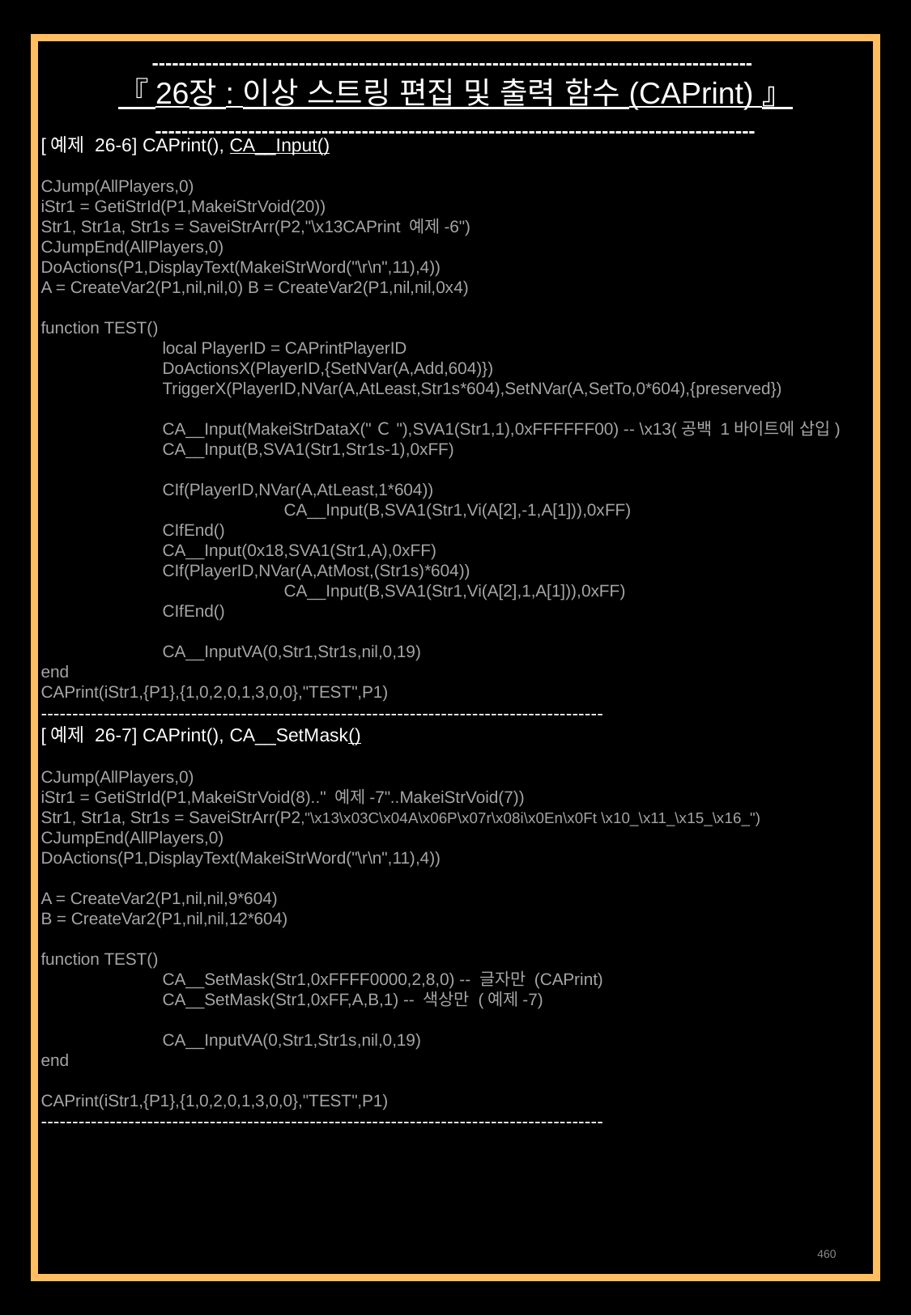

------------------------------------------------------------------------------------------
『 26장 : 이상 스트링 편집 및 출력 함수 (CAPrint) 』
------------------------------------------------------------------------------------------
[예제 26-6] CAPrint(), CA__Input()

CJump(AllPlayers,0)
iStr1 = GetiStrId(P1,MakeiStrVoid(20))
Str1, Str1a, Str1s = SaveiStrArr(P2,"\x13CAPrint 예제-6")
CJumpEnd(AllPlayers,0)
DoActions(P1,DisplayText(MakeiStrWord("\r\n",11),4))
A = CreateVar2(P1,nil,nil,0) B = CreateVar2(P1,nil,nil,0x4)

function TEST()
	local PlayerID = CAPrintPlayerID
	DoActionsX(PlayerID,{SetNVar(A,Add,604)})
	TriggerX(PlayerID,NVar(A,AtLeast,Str1s*604),SetNVar(A,SetTo,0*604),{preserved})

	CA__Input(MakeiStrDataX("Ｃ"),SVA1(Str1,1),0xFFFFFF00) -- \x13(공백 1바이트에 삽입)
	CA__Input(B,SVA1(Str1,Str1s-1),0xFF)

	CIf(PlayerID,NVar(A,AtLeast,1*604))
		CA__Input(B,SVA1(Str1,Vi(A[2],-1,A[1])),0xFF)
	CIfEnd()
	CA__Input(0x18,SVA1(Str1,A),0xFF)
	CIf(PlayerID,NVar(A,AtMost,(Str1s)*604))
		CA__Input(B,SVA1(Str1,Vi(A[2],1,A[1])),0xFF)
	CIfEnd()

	CA__InputVA(0,Str1,Str1s,nil,0,19)
end
CAPrint(iStr1,{P1},{1,0,2,0,1,3,0,0},"TEST",P1)
------------------------------------------------------------------------------------------
[예제 26-7] CAPrint(), CA__SetMask()

CJump(AllPlayers,0)
iStr1 = GetiStrId(P1,MakeiStrVoid(8).." 예제-7"..MakeiStrVoid(7))
Str1, Str1a, Str1s = SaveiStrArr(P2,"\x13\x03C\x04A\x06P\x07r\x08i\x0En\x0Ft \x10_\x11_\x15_\x16_")
CJumpEnd(AllPlayers,0)
DoActions(P1,DisplayText(MakeiStrWord("\r\n",11),4))

A = CreateVar2(P1,nil,nil,9*604)
B = CreateVar2(P1,nil,nil,12*604)

function TEST()
	CA__SetMask(Str1,0xFFFF0000,2,8,0) -- 글자만 (CAPrint)
	CA__SetMask(Str1,0xFF,A,B,1) -- 색상만 (예제-7)

	CA__InputVA(0,Str1,Str1s,nil,0,19)
end

CAPrint(iStr1,{P1},{1,0,2,0,1,3,0,0},"TEST",P1)
------------------------------------------------------------------------------------------
460